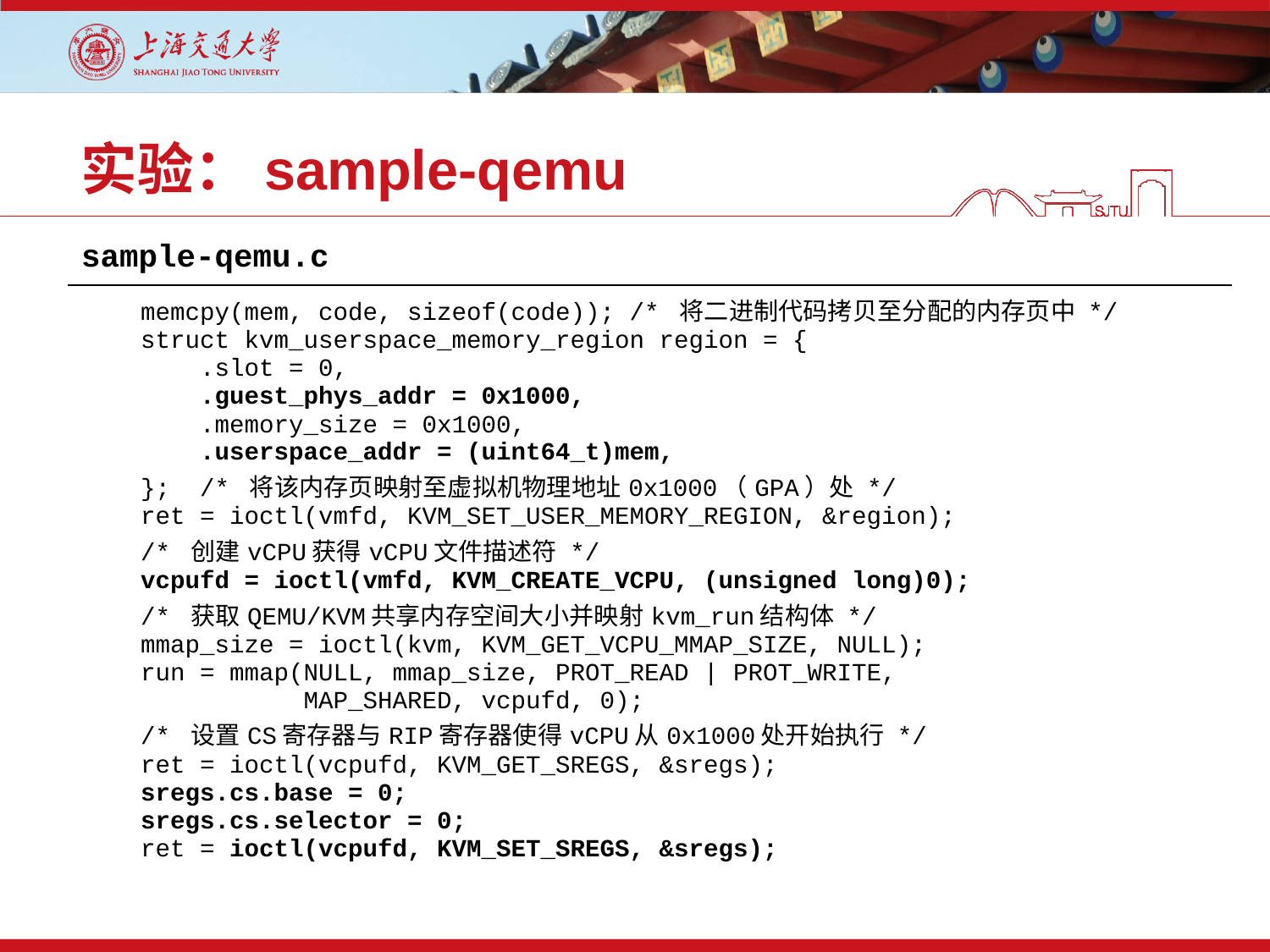

# 实验：sample-qemu
| sample-qemu.c |
| --- |
| memcpy(mem, code, sizeof(code)); /\* 将二进制代码拷贝至分配的内存页中 \*/ struct kvm\_userspace\_memory\_region region = { .slot = 0, .guest\_phys\_addr = 0x1000, .memory\_size = 0x1000, .userspace\_addr = (uint64\_t)mem, }; /\* 将该内存页映射至虚拟机物理地址0x1000（GPA）处 \*/ ret = ioctl(vmfd, KVM\_SET\_USER\_MEMORY\_REGION, &region); /\* 创建vCPU获得vCPU文件描述符 \*/ vcpufd = ioctl(vmfd, KVM\_CREATE\_VCPU, (unsigned long)0); /\* 获取QEMU/KVM共享内存空间大小并映射kvm\_run结构体 \*/ mmap\_size = ioctl(kvm, KVM\_GET\_VCPU\_MMAP\_SIZE, NULL); run = mmap(NULL, mmap\_size, PROT\_READ | PROT\_WRITE, MAP\_SHARED, vcpufd, 0); /\* 设置CS寄存器与RIP寄存器使得vCPU从0x1000处开始执行 \*/ ret = ioctl(vcpufd, KVM\_GET\_SREGS, &sregs); sregs.cs.base = 0; sregs.cs.selector = 0; ret = ioctl(vcpufd, KVM\_SET\_SREGS, &sregs); |